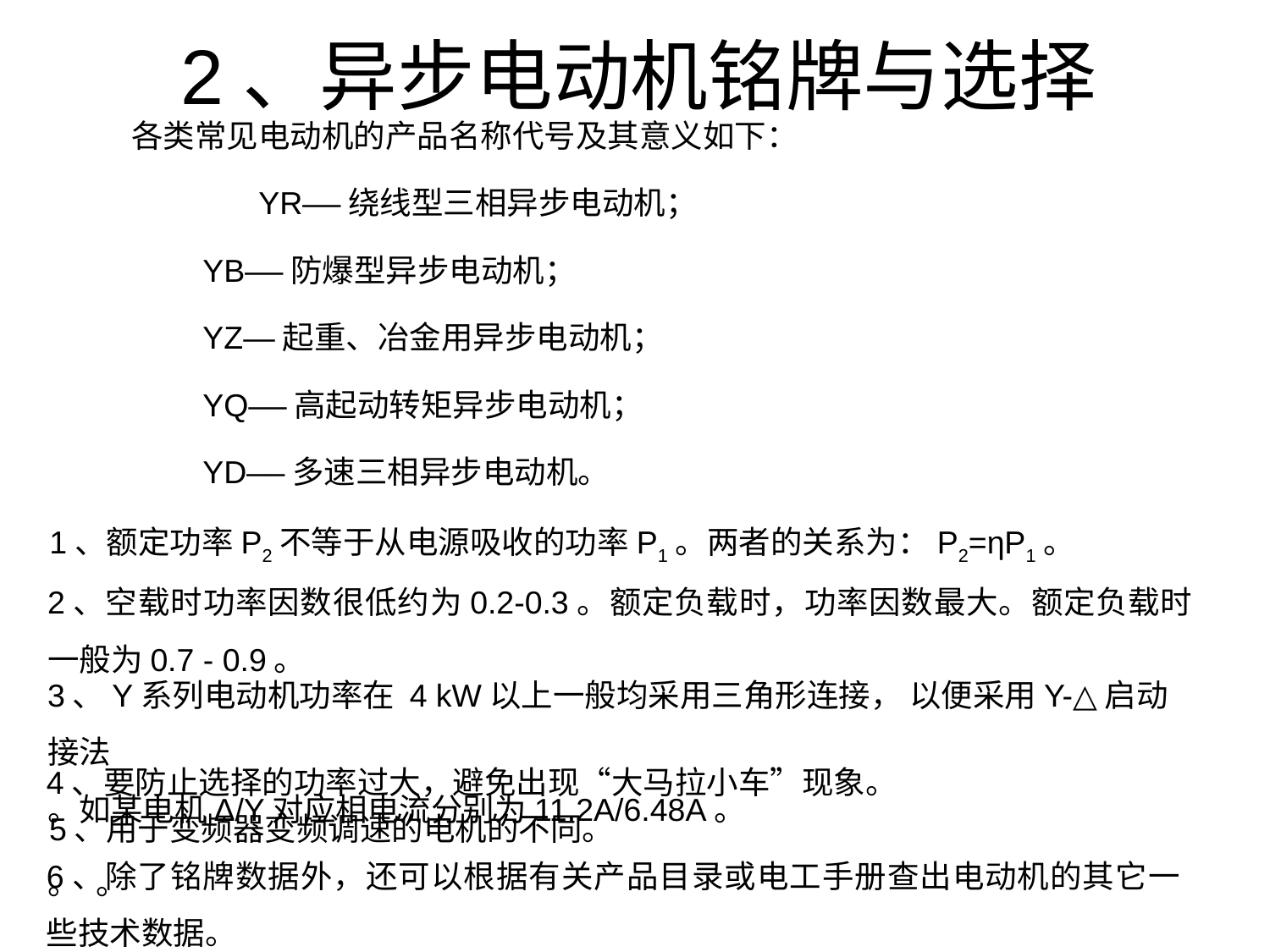

# 2、异步电动机铭牌与选择
各类常见电动机的产品名称代号及其意义如下：
	YR——绕线型三相异步电动机；
        YB——防爆型异步电动机；
        YZ—起重、冶金用异步电动机；
        YQ——高起动转矩异步电动机；
        YD——多速三相异步电动机。
1、额定功率P2不等于从电源吸收的功率P1。两者的关系为：P2=ηP1。
2、空载时功率因数很低约为0.2-0.3。额定负载时，功率因数最大。额定负载时一般为0.7 - 0.9。
3、Y系列电动机功率在 4 kW以上一般均采用三角形连接， 以便采用Y-△启动接法
。如某电机Δ/Y对应相电流分别为11.2A/6.48A。
。  。
4、要防止选择的功率过大，避免出现“大马拉小车”现象。
5、用于变频器变频调速的电机的不同。
6、除了铭牌数据外，还可以根据有关产品目录或电工手册查出电动机的其它一些技术数据。